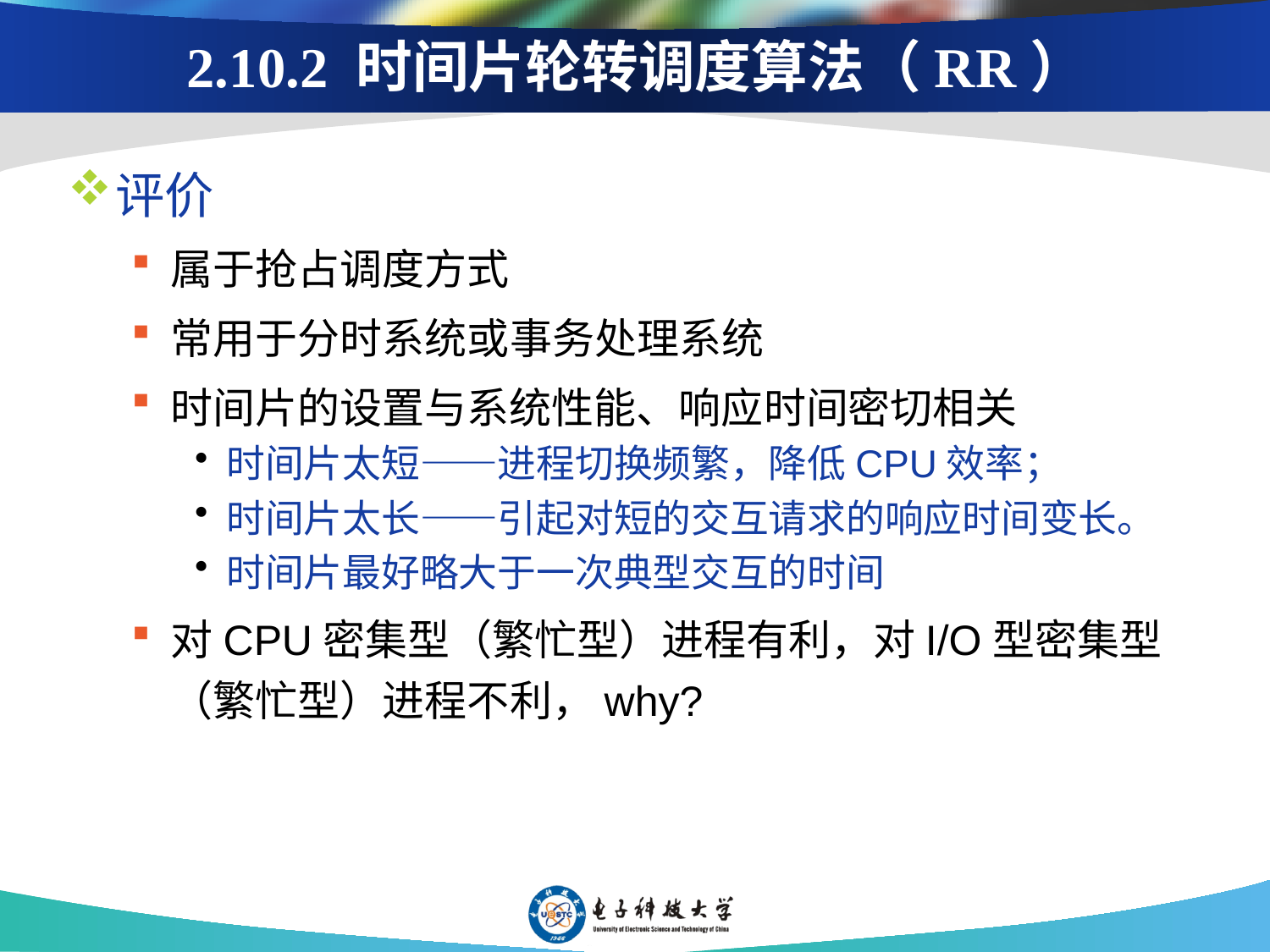

# 2.10.2 时间片轮转调度算法（RR）
评价
属于抢占调度方式
常用于分时系统或事务处理系统
时间片的设置与系统性能、响应时间密切相关
时间片太短——进程切换频繁，降低CPU效率；
时间片太长——引起对短的交互请求的响应时间变长。
时间片最好略大于一次典型交互的时间
对CPU密集型（繁忙型）进程有利，对I/O型密集型（繁忙型）进程不利，why?